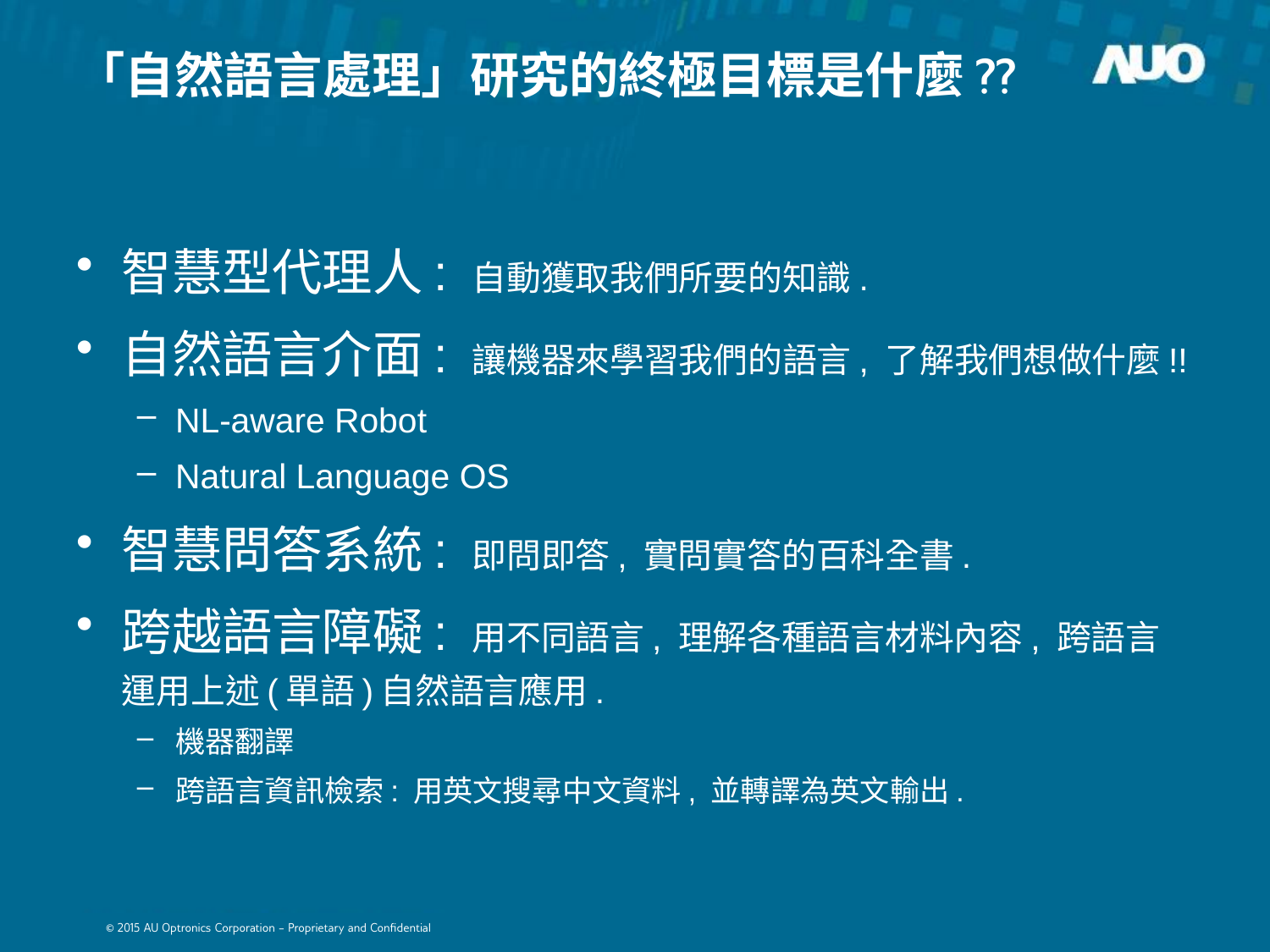

# 「自然語言處理」研究的終極目標是什麼??
智慧型代理人: 自動獲取我們所要的知識.
自然語言介面: 讓機器來學習我們的語言, 了解我們想做什麼!!
NL-aware Robot
Natural Language OS
智慧問答系統: 即問即答, 實問實答的百科全書.
跨越語言障礙: 用不同語言, 理解各種語言材料內容, 跨語言運用上述(單語)自然語言應用.
機器翻譯
跨語言資訊檢索: 用英文搜尋中文資料, 並轉譯為英文輸出.